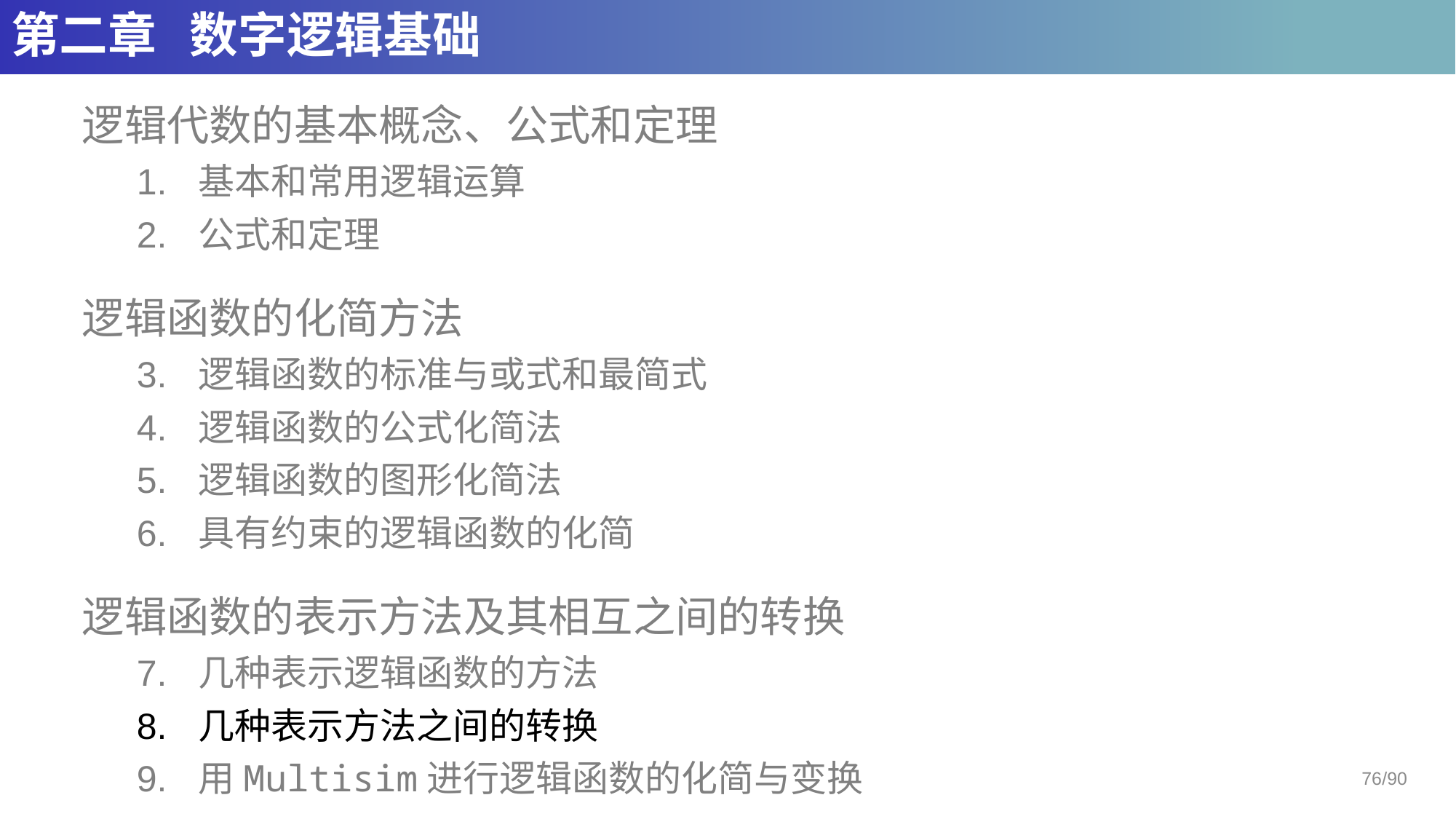

# 第二章   数字逻辑基础
逻辑代数的基本概念、公式和定理
基本和常用逻辑运算
公式和定理
逻辑函数的化简方法
逻辑函数的标准与或式和最简式
逻辑函数的公式化简法
逻辑函数的图形化简法
具有约束的逻辑函数的化简
逻辑函数的表示方法及其相互之间的转换
几种表示逻辑函数的方法
几种表示方法之间的转换
用Multisim进行逻辑函数的化简与变换
76/90